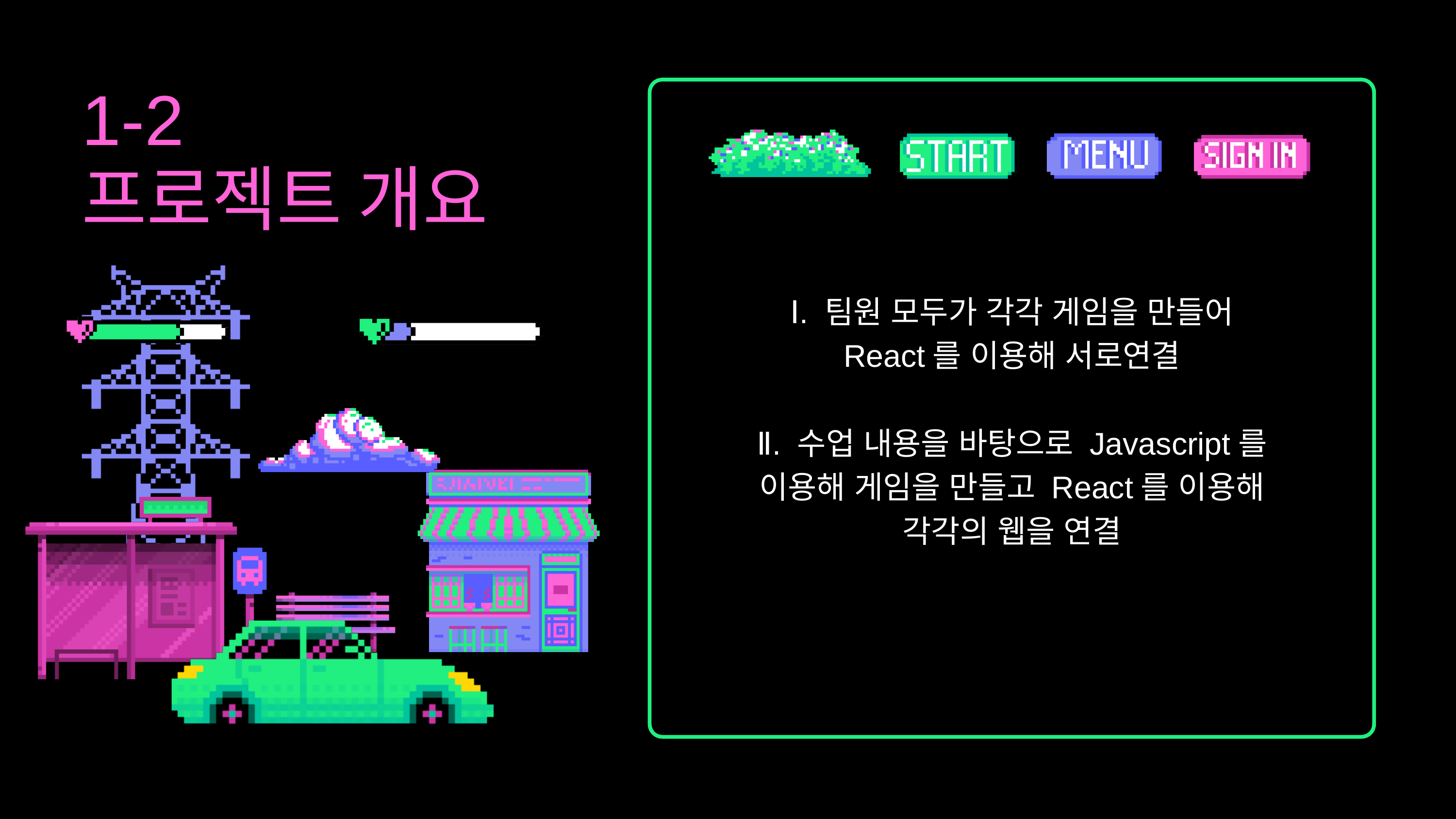

Ⅰ. 팀원 모두가 각각 게임을 만들어
React를 이용해 서로연결

Ⅱ. 수업 내용을 바탕으로 Javascript를
이용해 게임을 만들고 React를 이용해
각각의 웹을 연결

1-2
프로젝트 개요